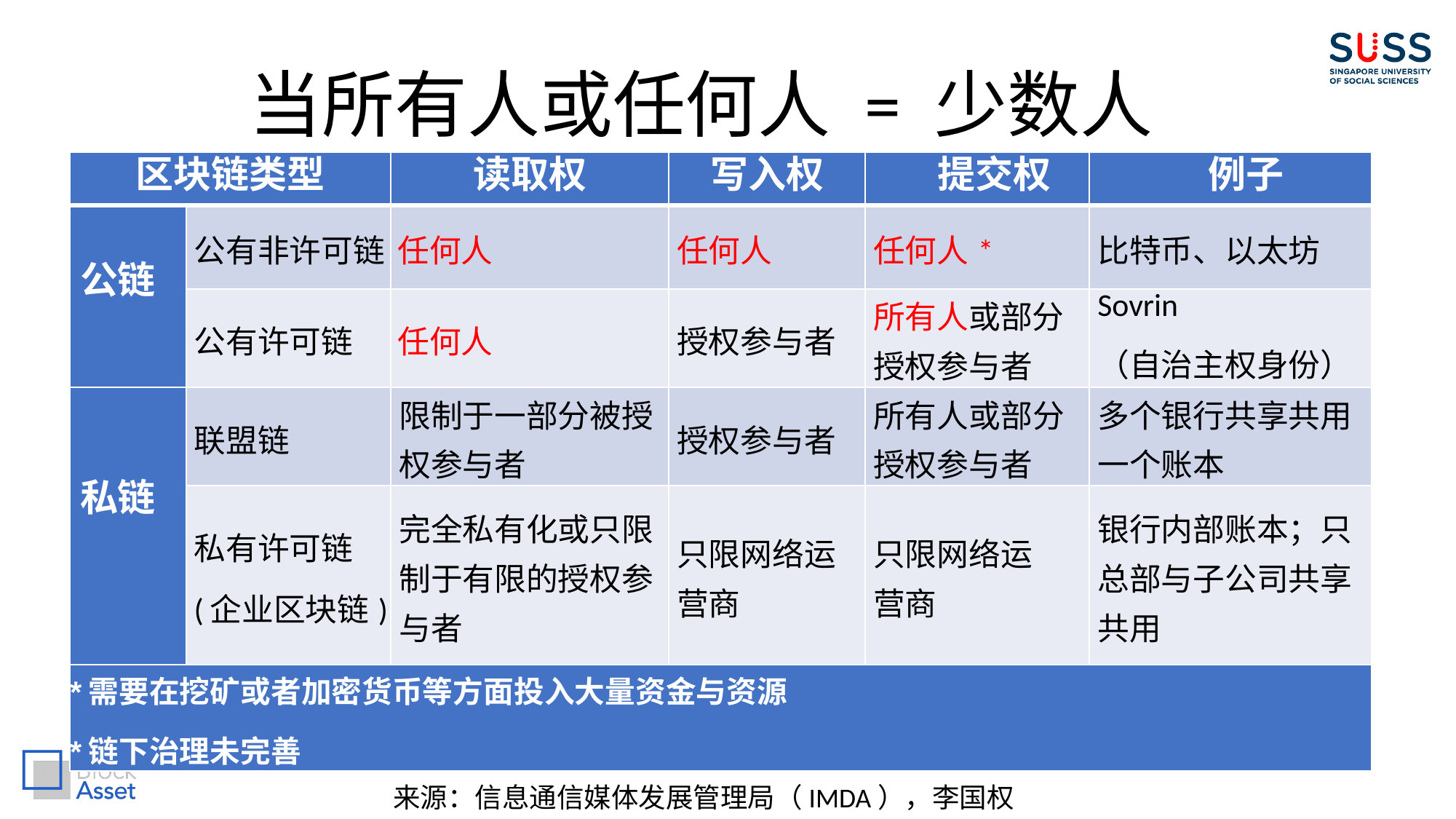

当所有人或任何人 = 少数人
| 区块链类型 |  | 读取权 | 写入权 | 提交权 | 例子 |
| --- | --- | --- | --- | --- | --- |
| 公链 | 公有非许可链 | 任何人 | 任何人 | 任何人\* | 比特币、以太坊 |
|  | 公有许可链 | 任何人 | 授权参与者 | 所有人或部分授权参与者 | Sovrin （自治主权身份） |
| 私链 | 联盟链 | 限制于一部分被授权参与者 | 授权参与者 | 所有人或部分授权参与者 | 多个银行共享共用一个账本 |
|  | 私有许可链 (企业区块链) | 完全私有化或只限制于有限的授权参与者 | 只限网络运营商 | 只限网络运营商 | 银行内部账本；只总部与子公司共享共用 |
| \*需要在挖矿或者加密货币等方面投入大量资金与资源 \*链下治理未完善 |  |  |  |  |  |
来源：信息通信媒体发展管理局（IMDA），李国权